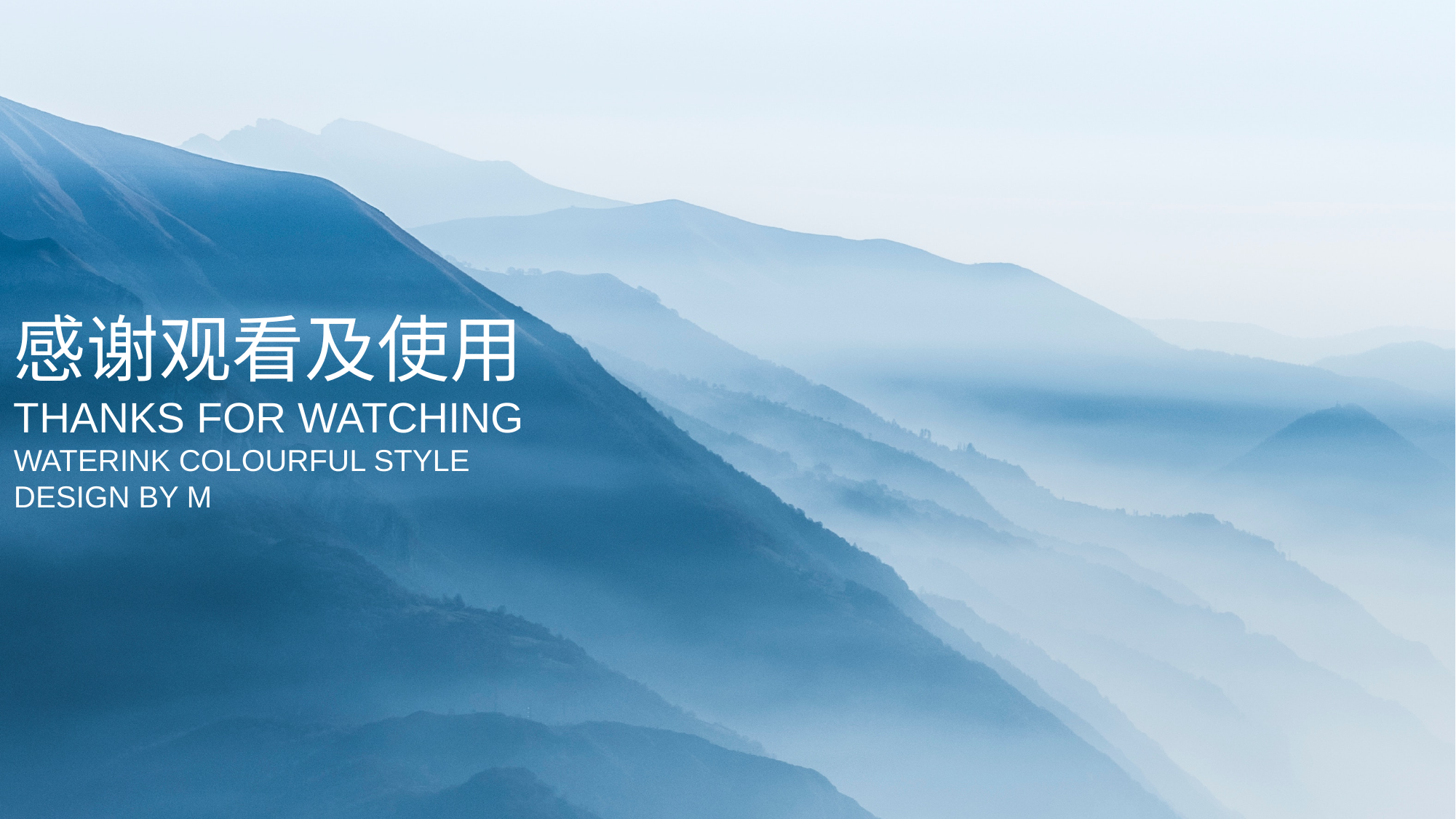

感谢观看及使用
THANKS FOR WATCHING
WATERINK COLOURFUL STYLE
DESIGN BY M